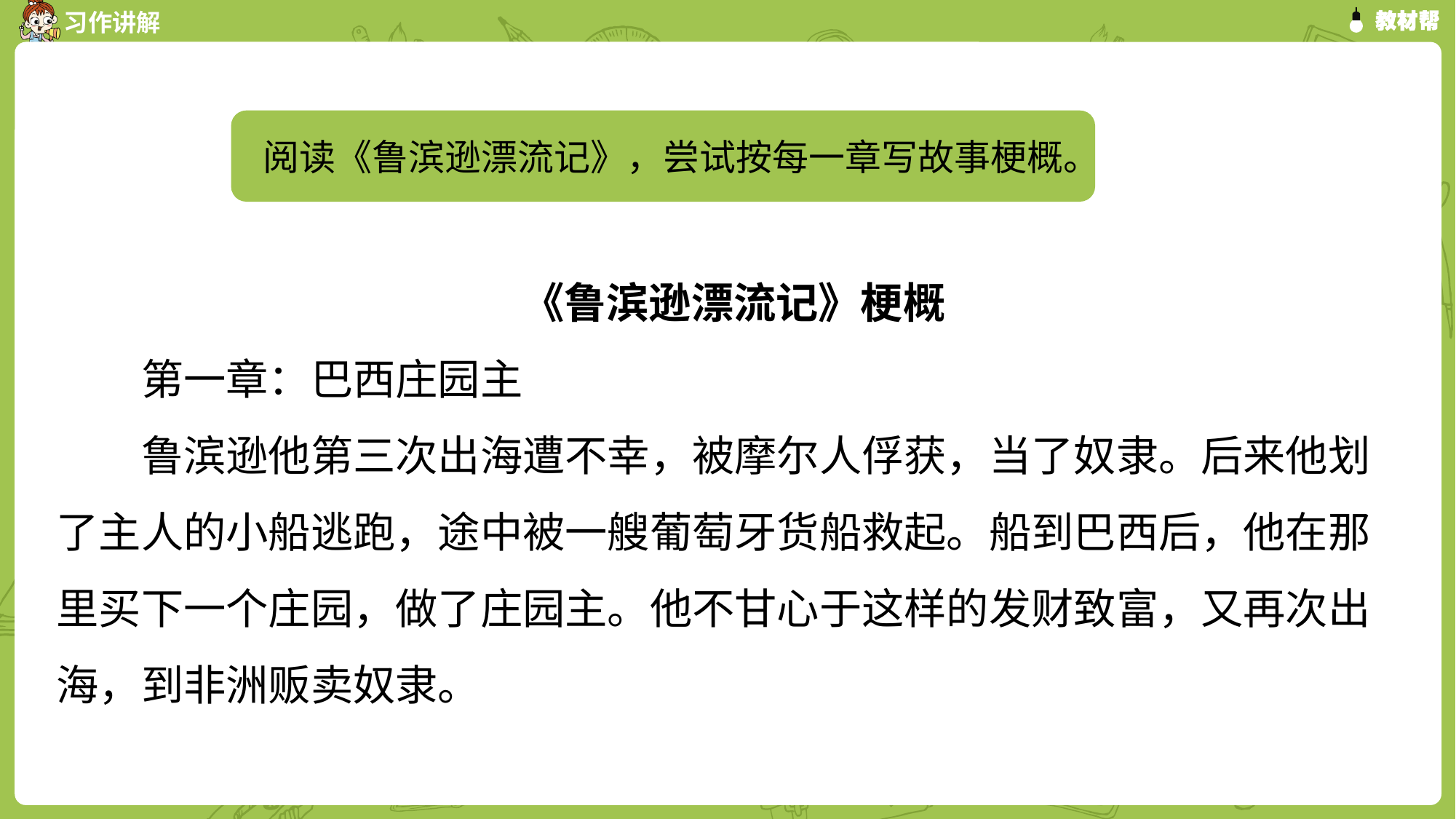

阅读《鲁滨逊漂流记》，尝试按每一章写故事梗概。
《鲁滨逊漂流记》梗概
　　第一章：巴西庄园主
　　鲁滨逊他第三次出海遭不幸，被摩尔人俘获，当了奴隶。后来他划了主人的小船逃跑，途中被一艘葡萄牙货船救起。船到巴西后，他在那里买下一个庄园，做了庄园主。他不甘心于这样的发财致富，又再次出海，到非洲贩卖奴隶。